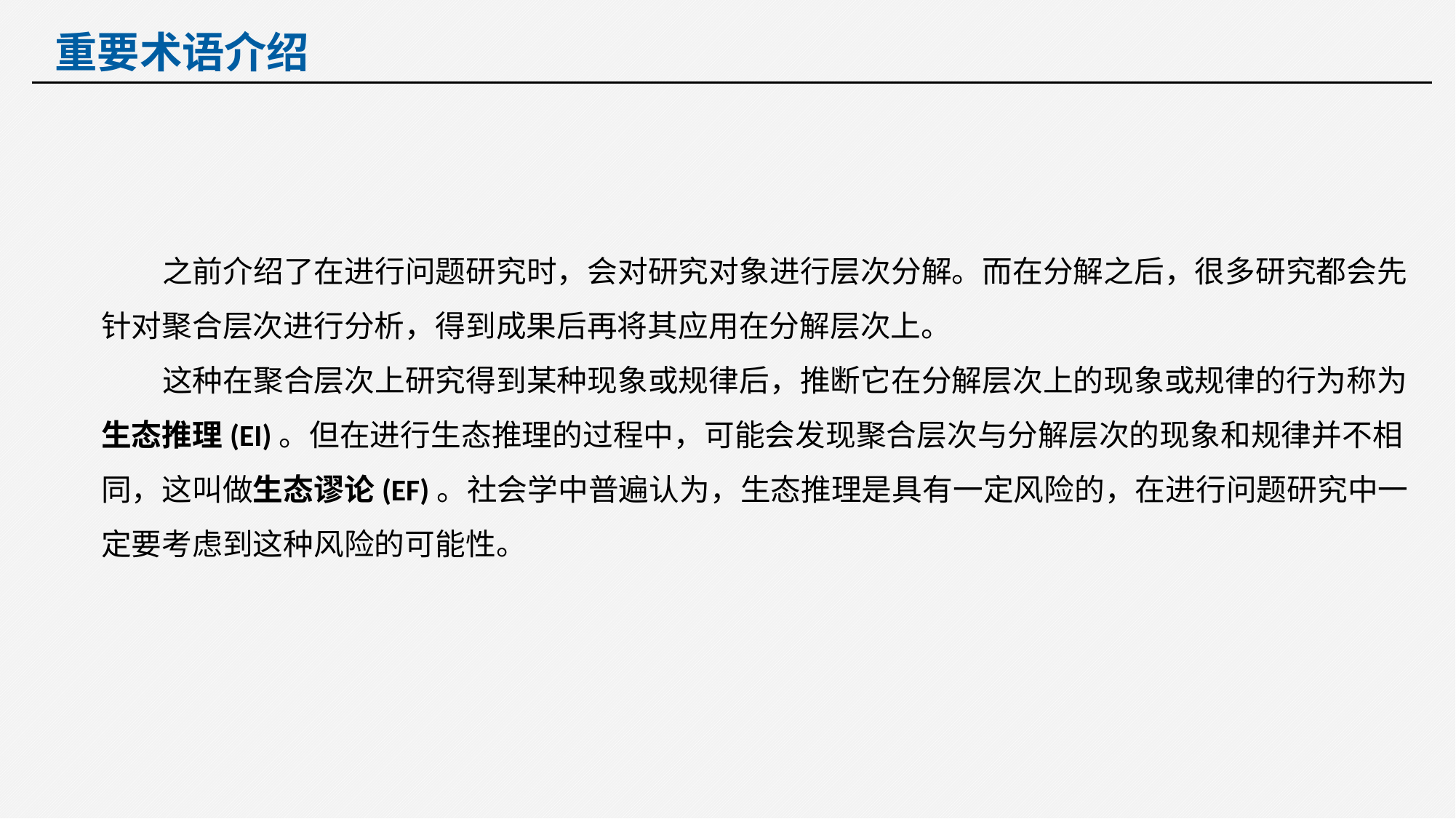

重要术语介绍
        之前介绍了在进行问题研究时，会对研究对象进行层次分解。而在分解之后，很多研究都会先针对聚合层次进行分析，得到成果后再将其应用在分解层次上。
        这种在聚合层次上研究得到某种现象或规律后，推断它在分解层次上的现象或规律的行为称为生态推理(EI)。但在进行生态推理的过程中，可能会发现聚合层次与分解层次的现象和规律并不相同，这叫做生态谬论(EF)。社会学中普遍认为，生态推理是具有一定风险的，在进行问题研究中一定要考虑到这种风险的可能性。